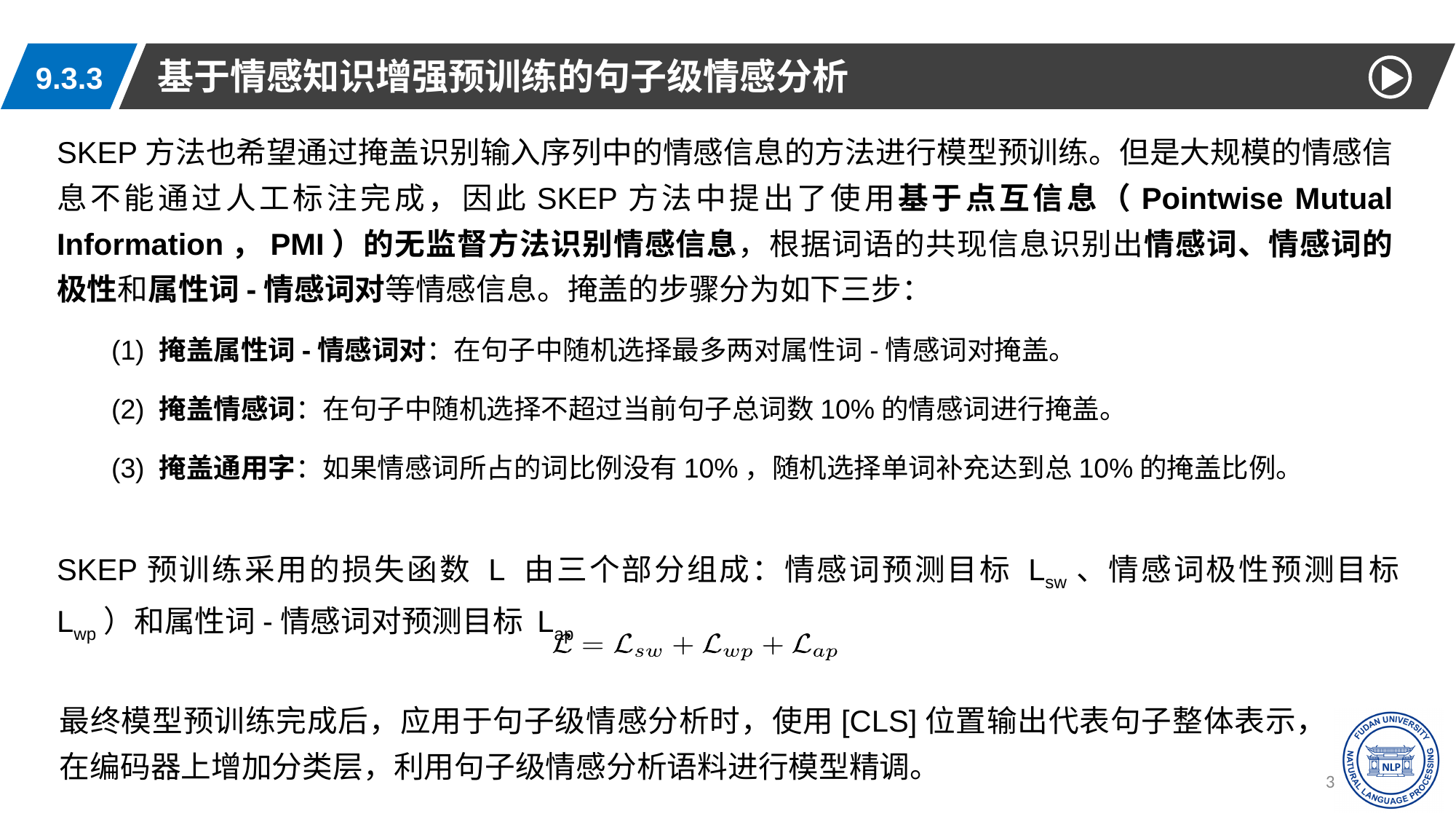

基于情感知识增强预训练的句子级情感分析
9.3.3

SKEP方法也希望通过掩盖识别输入序列中的情感信息的方法进行模型预训练。但是大规模的情感信息不能通过人工标注完成，因此SKEP方法中提出了使用基于点互信息（Pointwise Mutual Information，PMI）的无监督方法识别情感信息，根据词语的共现信息识别出情感词、情感词的极性和属性词-情感词对等情感信息。掩盖的步骤分为如下三步：
(1) 掩盖属性词-情感词对：在句子中随机选择最多两对属性词-情感词对掩盖。
(2) 掩盖情感词：在句子中随机选择不超过当前句子总词数10%的情感词进行掩盖。
(3) 掩盖通用字：如果情感词所占的词比例没有10%，随机选择单词补充达到总10%的掩盖比例。
SKEP预训练采用的损失函数 L 由三个部分组成：情感词预测目标 Lsw、情感词极性预测目标 Lwp）和属性词-情感词对预测目标 Lap

最终模型预训练完成后，应用于句子级情感分析时，使用[CLS]位置输出代表句子整体表示，在编码器上增加分类层，利用句子级情感分析语料进行模型精调。
36